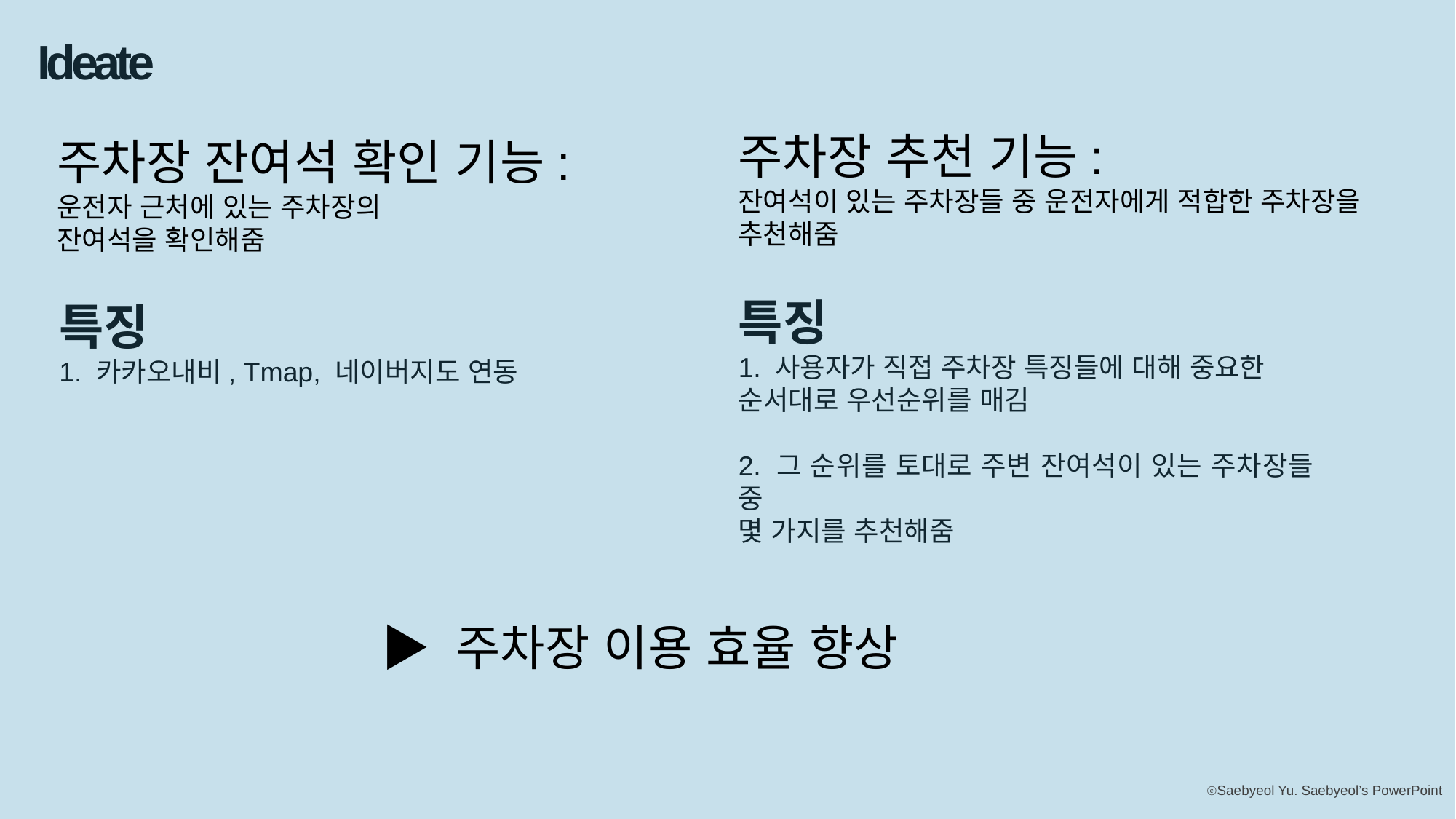

Ideate
주차장 추천 기능:
잔여석이 있는 주차장들 중 운전자에게 적합한 주차장을
추천해줌
주차장 잔여석 확인 기능:
운전자 근처에 있는 주차장의
잔여석을 확인해줌
특징
1. 사용자가 직접 주차장 특징들에 대해 중요한
순서대로 우선순위를 매김

2. 그 순위를 토대로 주변 잔여석이 있는 주차장들 중
몇 가지를 추천해줌

특징
1. 카카오내비, Tmap, 네이버지도 연동

▶ 주차장 이용 효율 향상